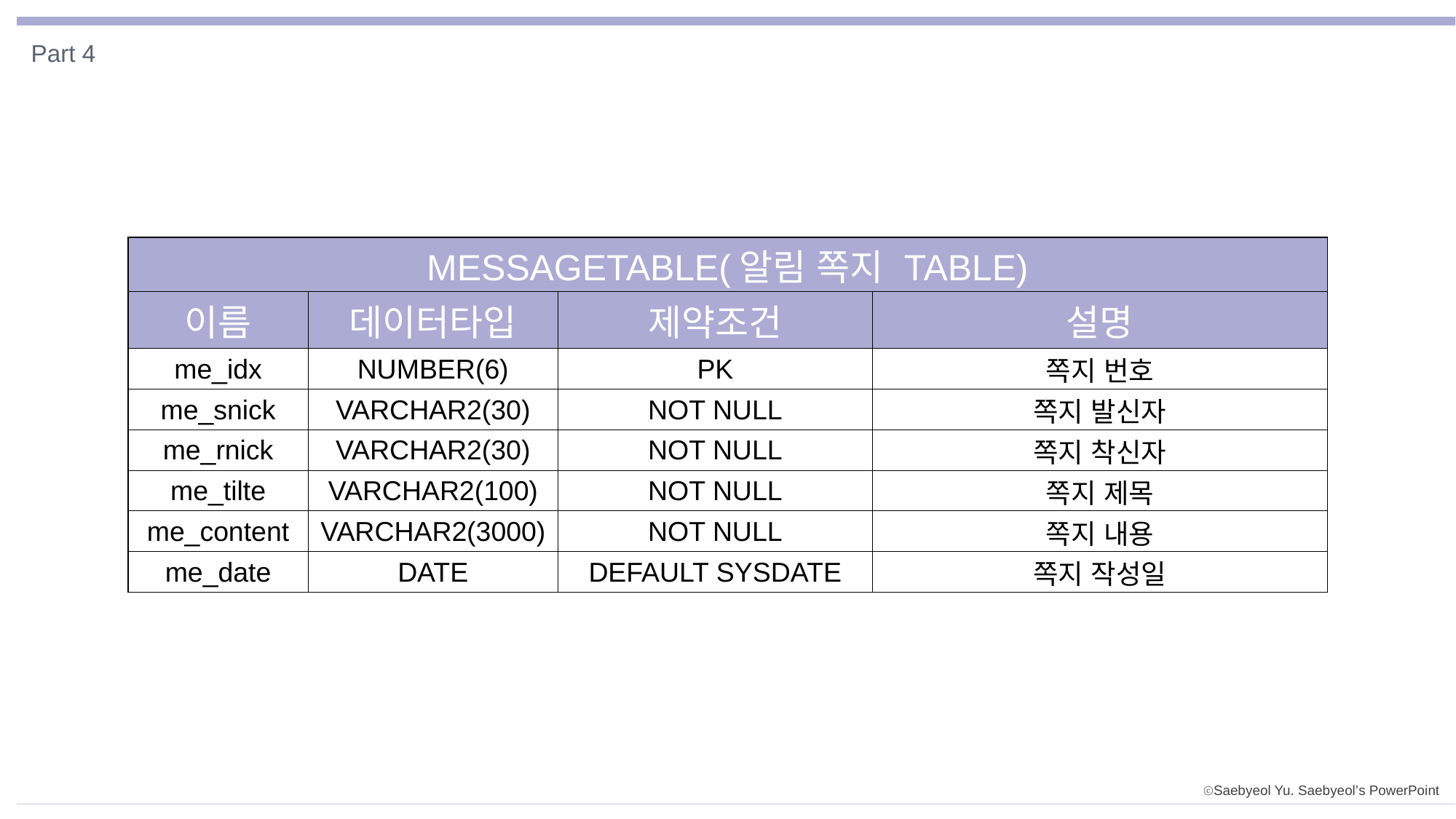

Part 4
| MESSAGETABLE(알림 쪽지 TABLE) |  |  |  |
| --- | --- | --- | --- |
| 이름 | 데이터타입 | 제약조건 | 설명 |
| me\_idx | NUMBER(6) | PK | 쪽지 번호 |
| me\_snick | VARCHAR2(30) | NOT NULL | 쪽지 발신자 |
| me\_rnick | VARCHAR2(30) | NOT NULL | 쪽지 착신자 |
| me\_tilte | VARCHAR2(100) | NOT NULL | 쪽지 제목 |
| me\_content | VARCHAR2(3000) | NOT NULL | 쪽지 내용 |
| me\_date | DATE | DEFAULT SYSDATE | 쪽지 작성일 |
ⓒSaebyeol Yu. Saebyeol’s PowerPoint